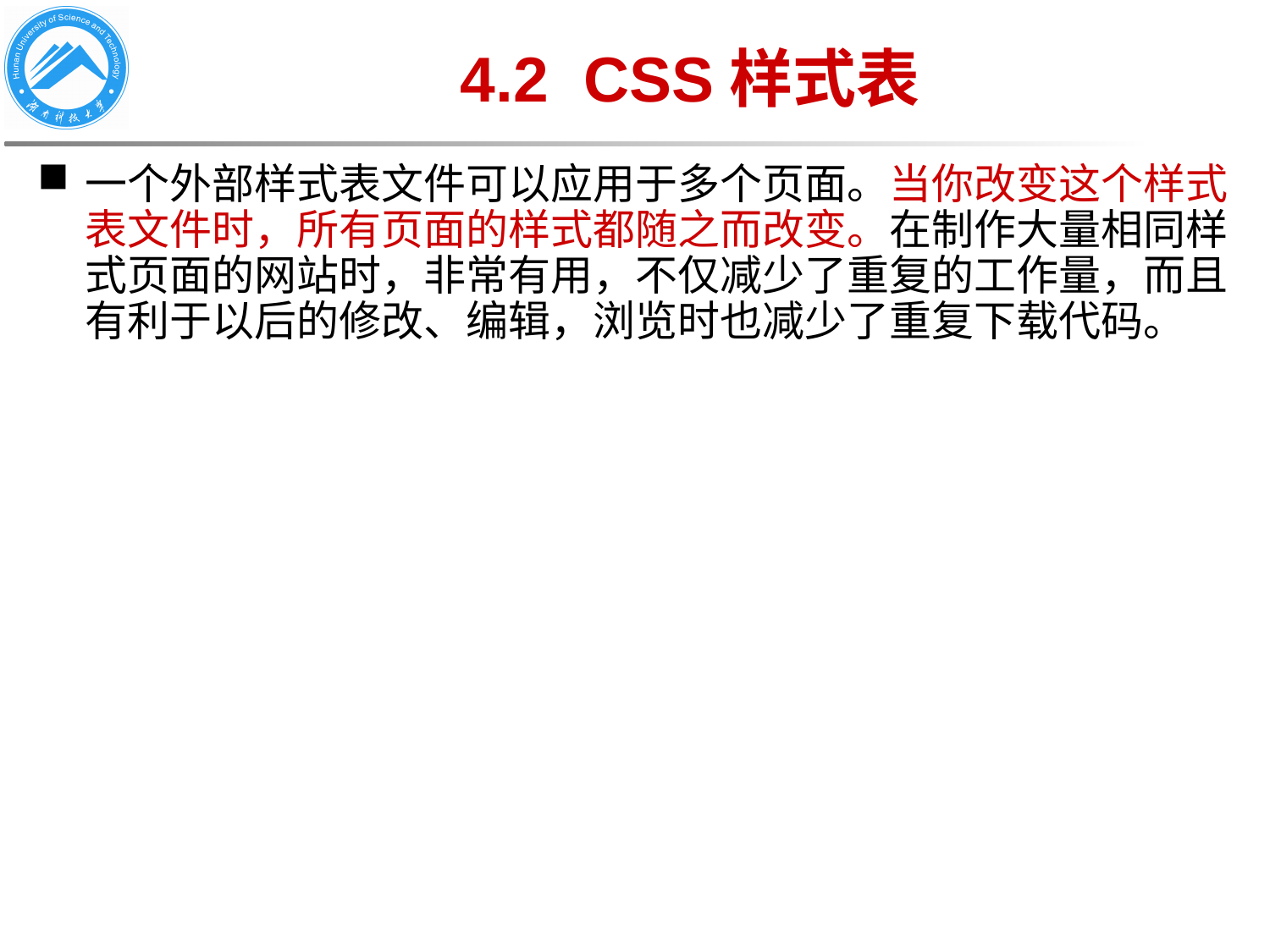

# 4.2  CSS样式表
一个外部样式表文件可以应用于多个页面。当你改变这个样式表文件时，所有页面的样式都随之而改变。在制作大量相同样式页面的网站时，非常有用，不仅减少了重复的工作量，而且有利于以后的修改、编辑，浏览时也减少了重复下载代码。